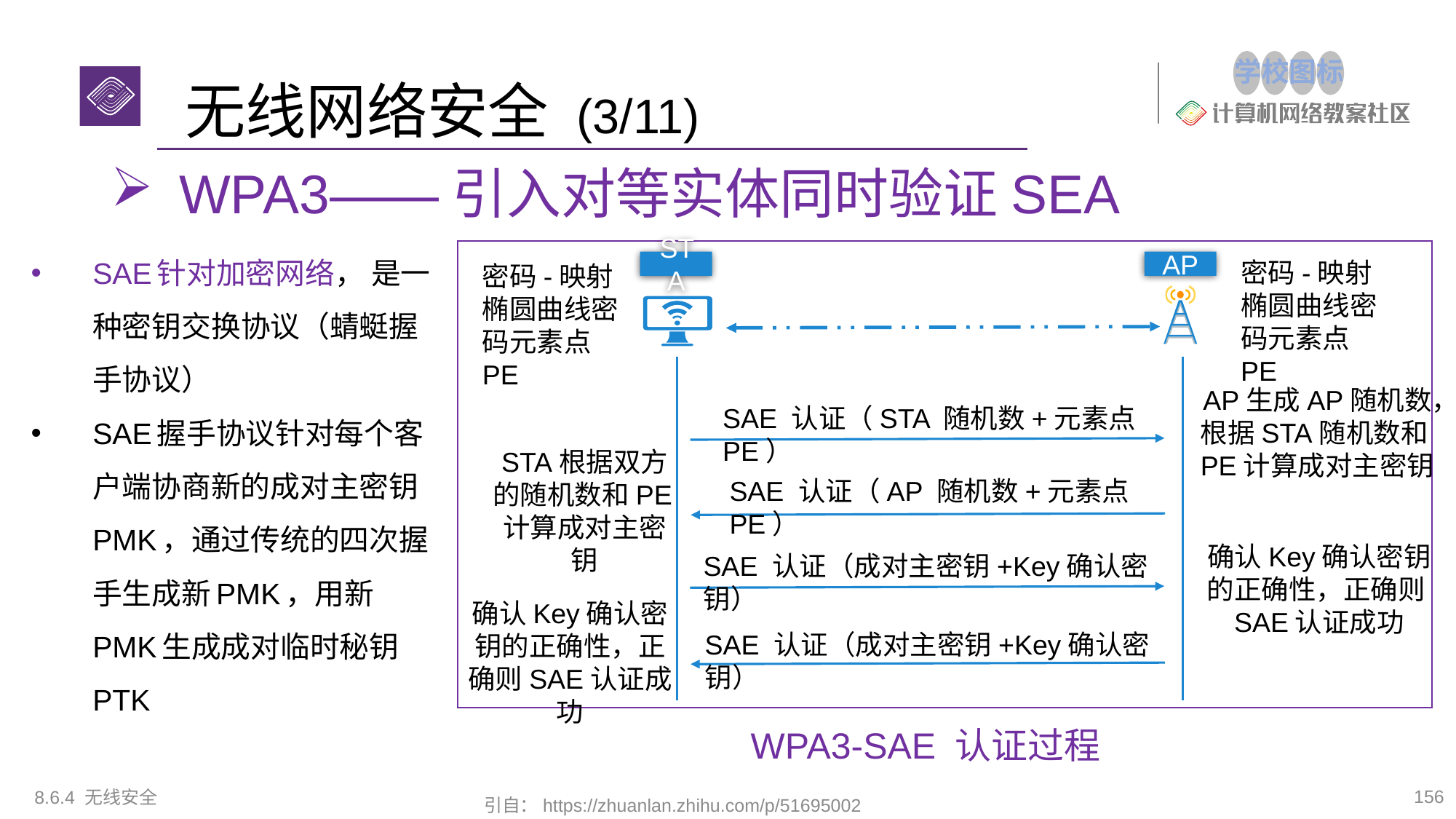

无线网络安全 (3/11)
WPA3——引入对等实体同时验证SEA

SAE针对加密网络， 是一种密钥交换协议（蜻蜓握手协议）
SAE握手协议针对每个客户端协商新的成对主密钥PMK，通过传统的四次握手生成新PMK，用新PMK生成成对临时秘钥PTK

密码-映射椭圆曲线密码元素点PE
STA
AP
密码-映射椭圆曲线密码元素点PE

AP生成AP随机数，根据STA随机数和PE计算成对主密钥
SAE 认证（STA 随机数+元素点PE）
STA根据双方的随机数和PE计算成对主密钥
SAE 认证（AP 随机数+元素点PE）
确认Key确认密钥的正确性，正确则SAE认证成功
SAE 认证（成对主密钥+Key确认密钥）
确认Key确认密钥的正确性，正确则SAE认证成功
SAE 认证（成对主密钥+Key确认密钥）
SAE认证交互过程
WPA3-SAE 认证过程
156
8.6.4 无线安全
引自：https://zhuanlan.zhihu.com/p/51695002